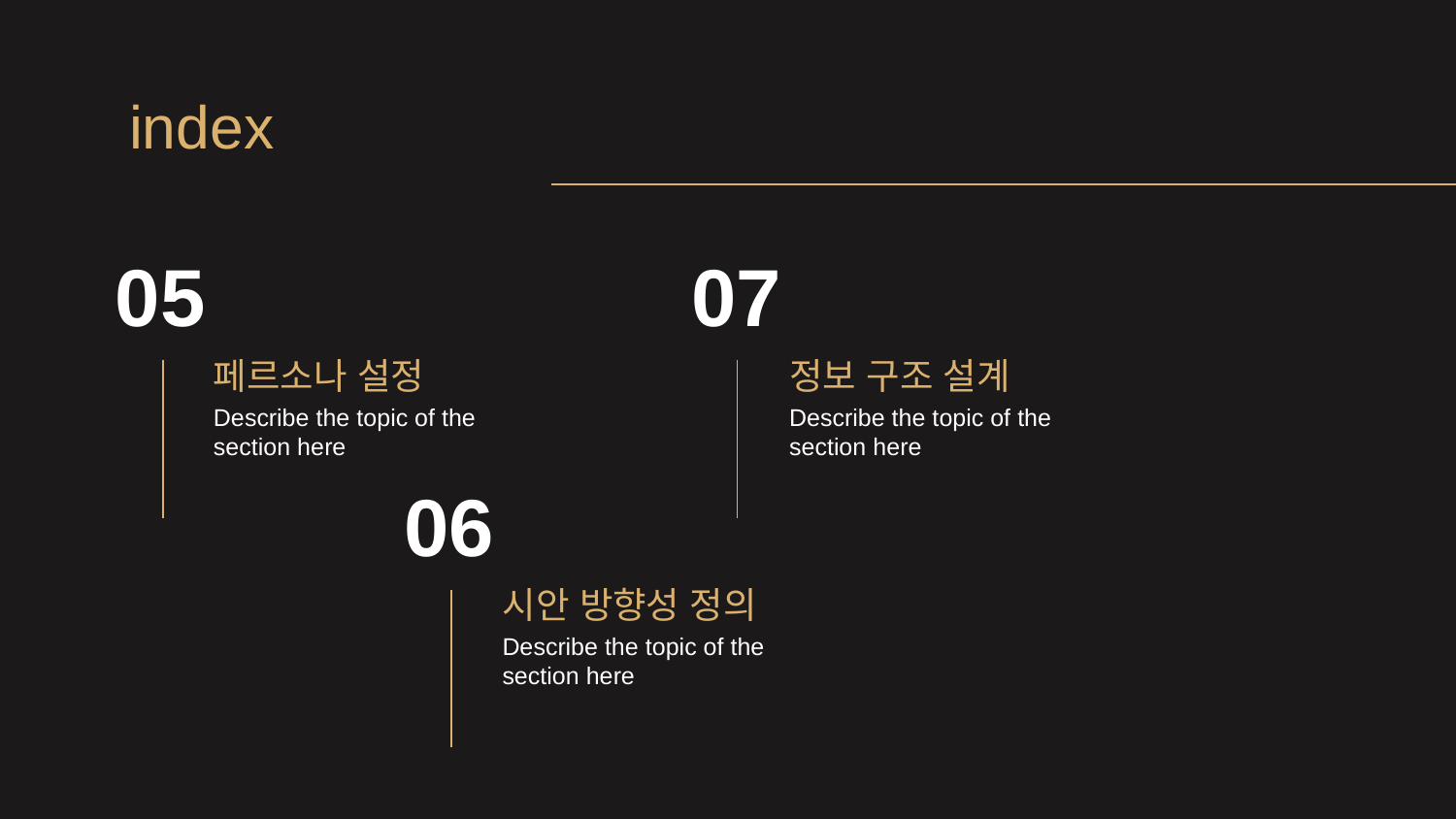

index
# 05
07
페르소나 설정
정보 구조 설계
Describe the topic of the section here
Describe the topic of the section here
06
시안 방향성 정의
Describe the topic of the section here